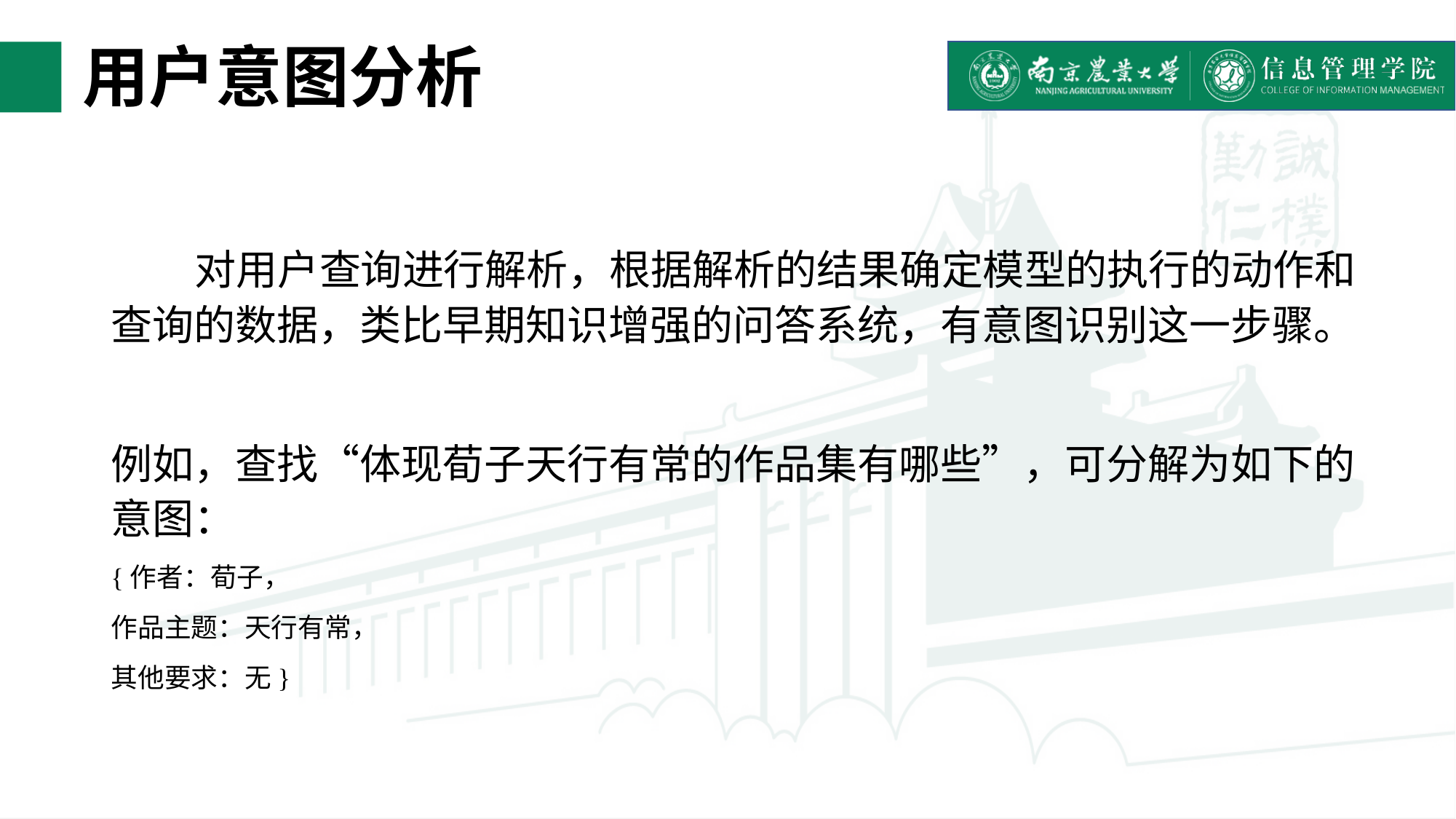

# 用户意图分析
        对用户查询进行解析，根据解析的结果确定模型的执行的动作和查询的数据，类比早期知识增强的问答系统，有意图识别这一步骤。

例如，查找“体现荀子天行有常的作品集有哪些”，可分解为如下的意图：
{作者：荀子，
作品主题：天行有常，
其他要求：无}